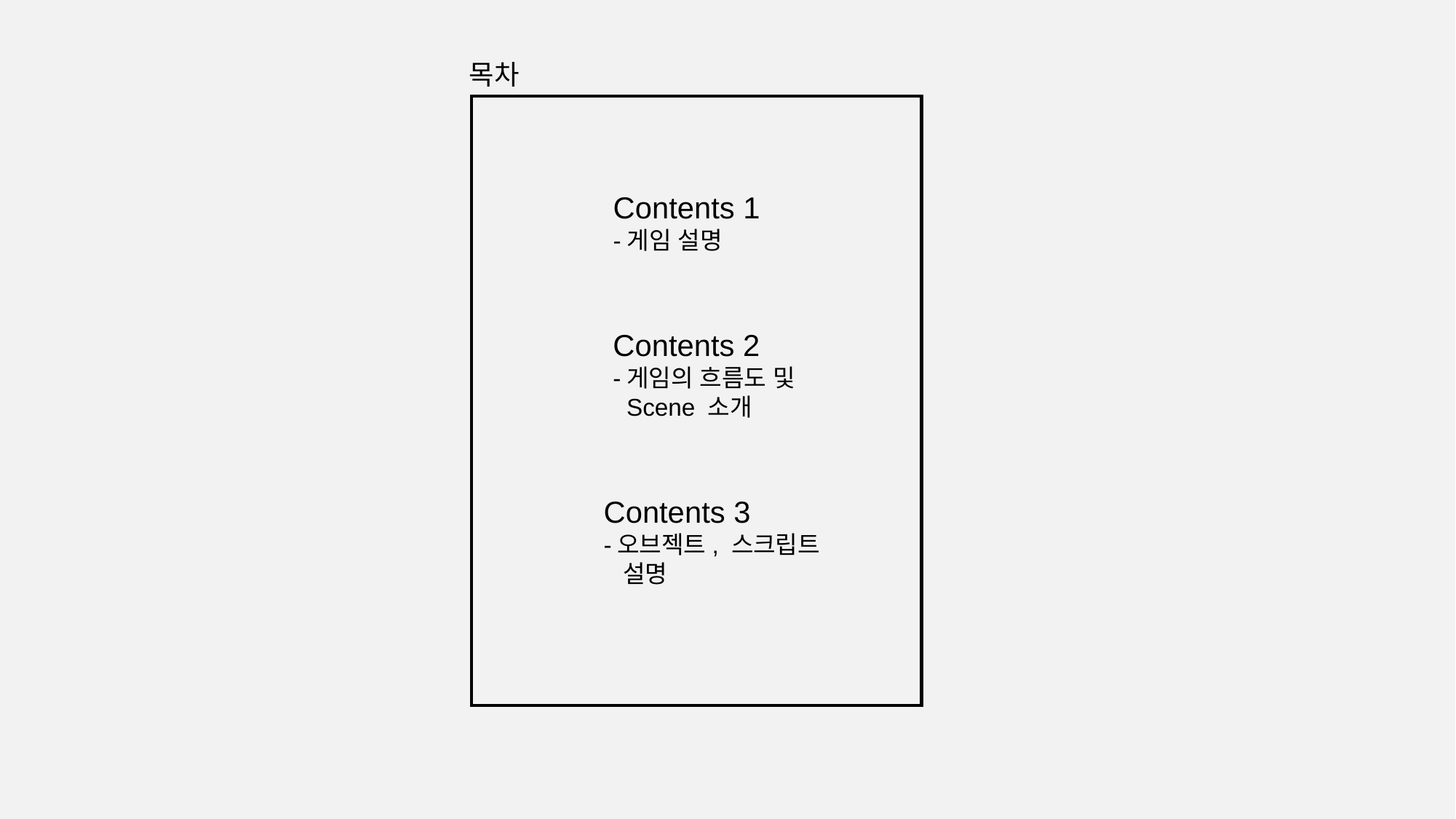

목차

Contents 1
-게임 설명
Contents 2
-게임의 흐름도 및
  Scene 소개
Contents 3
-오브젝트, 스크립트
  설명